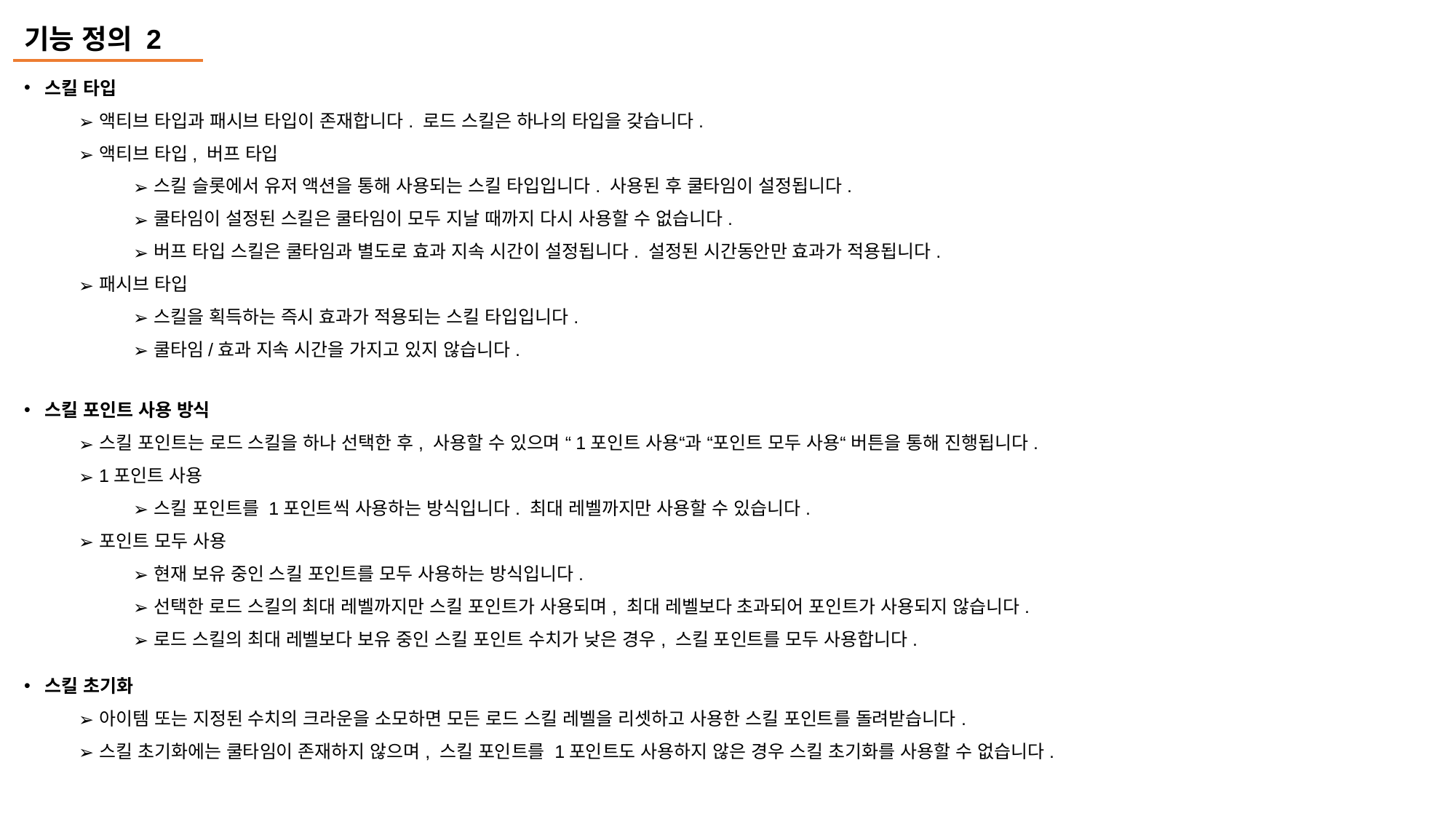

기능 정의 2
스킬 타입
액티브 타입과 패시브 타입이 존재합니다. 로드 스킬은 하나의 타입을 갖습니다.
액티브 타입, 버프 타입
스킬 슬롯에서 유저 액션을 통해 사용되는 스킬 타입입니다. 사용된 후 쿨타임이 설정됩니다.
쿨타임이 설정된 스킬은 쿨타임이 모두 지날 때까지 다시 사용할 수 없습니다.
버프 타입 스킬은 쿨타임과 별도로 효과 지속 시간이 설정됩니다. 설정된 시간동안만 효과가 적용됩니다.
패시브 타입
스킬을 획득하는 즉시 효과가 적용되는 스킬 타입입니다.
쿨타임/효과 지속 시간을 가지고 있지 않습니다.
스킬 포인트 사용 방식
스킬 포인트는 로드 스킬을 하나 선택한 후, 사용할 수 있으며 “1포인트 사용“과 “포인트 모두 사용“ 버튼을 통해 진행됩니다.
1포인트 사용
스킬 포인트를 1포인트씩 사용하는 방식입니다. 최대 레벨까지만 사용할 수 있습니다.
포인트 모두 사용
현재 보유 중인 스킬 포인트를 모두 사용하는 방식입니다.
선택한 로드 스킬의 최대 레벨까지만 스킬 포인트가 사용되며, 최대 레벨보다 초과되어 포인트가 사용되지 않습니다.
로드 스킬의 최대 레벨보다 보유 중인 스킬 포인트 수치가 낮은 경우, 스킬 포인트를 모두 사용합니다.
스킬 초기화
아이템 또는 지정된 수치의 크라운을 소모하면 모든 로드 스킬 레벨을 리셋하고 사용한 스킬 포인트를 돌려받습니다.
스킬 초기화에는 쿨타임이 존재하지 않으며, 스킬 포인트를 1포인트도 사용하지 않은 경우 스킬 초기화를 사용할 수 없습니다.